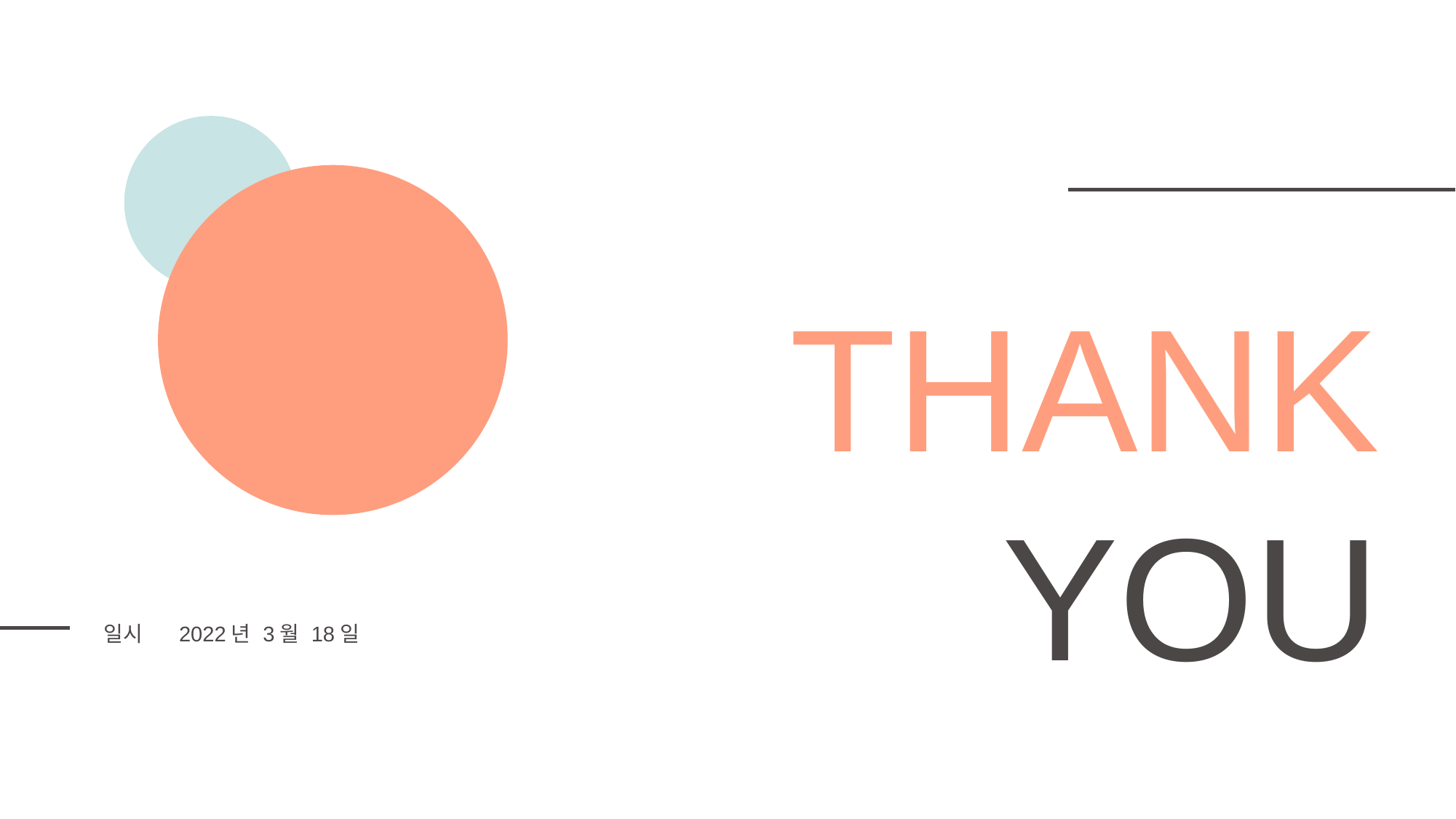

THANK
YOU
| 일시 | 2022년 3월 18일 |
| --- | --- |